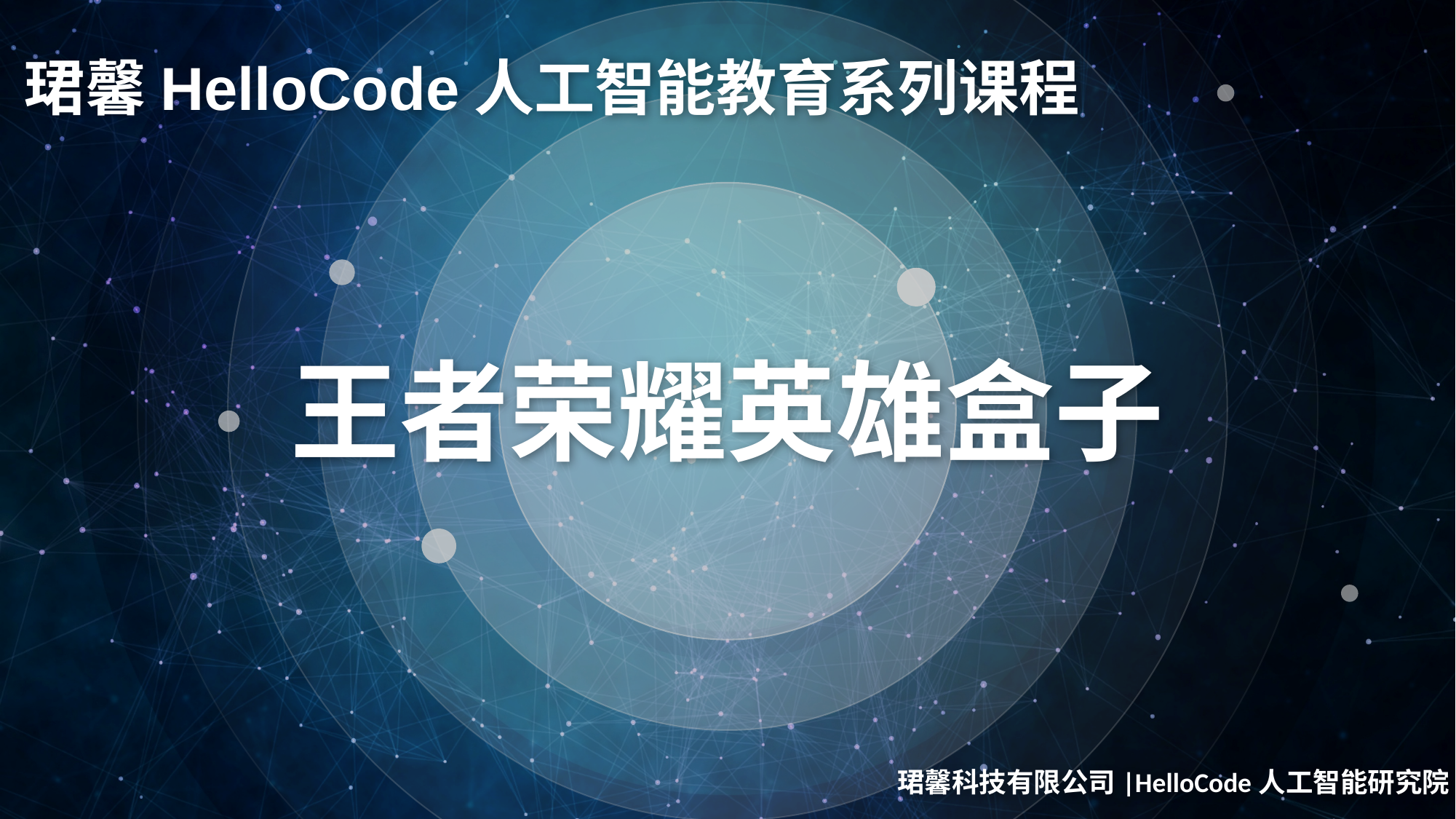

珺馨HelloCode人工智能教育系列课程
王者荣耀英雄盒子
珺馨科技有限公司|HelloCode人工智能研究院